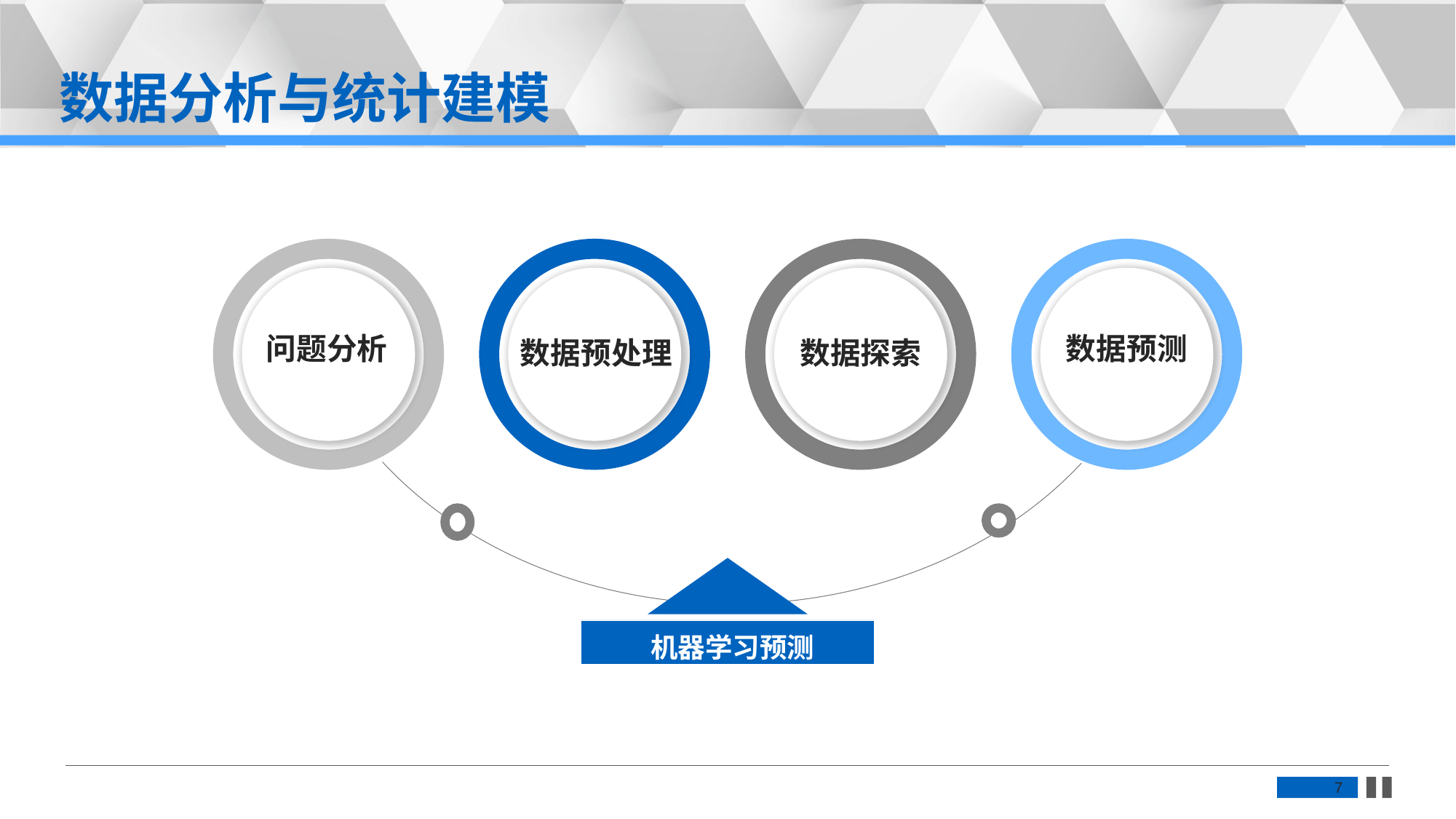

数据分析与统计建模

问题分析
数据预测
数据预处理
数据探索

机器学习预测
7